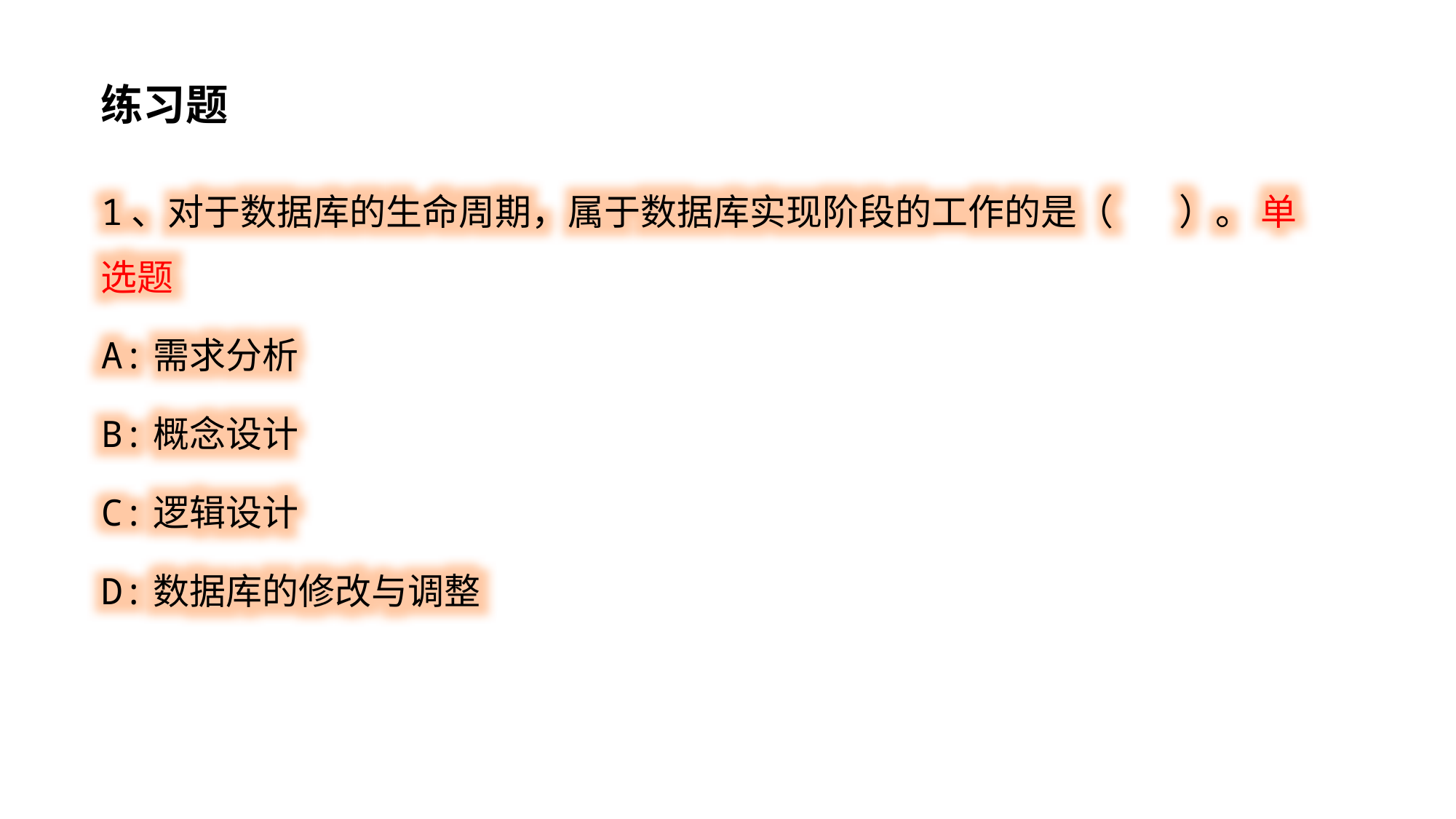

练习题
1、对于数据库的生命周期，属于数据库实现阶段的工作的是（        ）。 单选题

A:需求分析

B:概念设计

C:逻辑设计

D:数据库的修改与调整